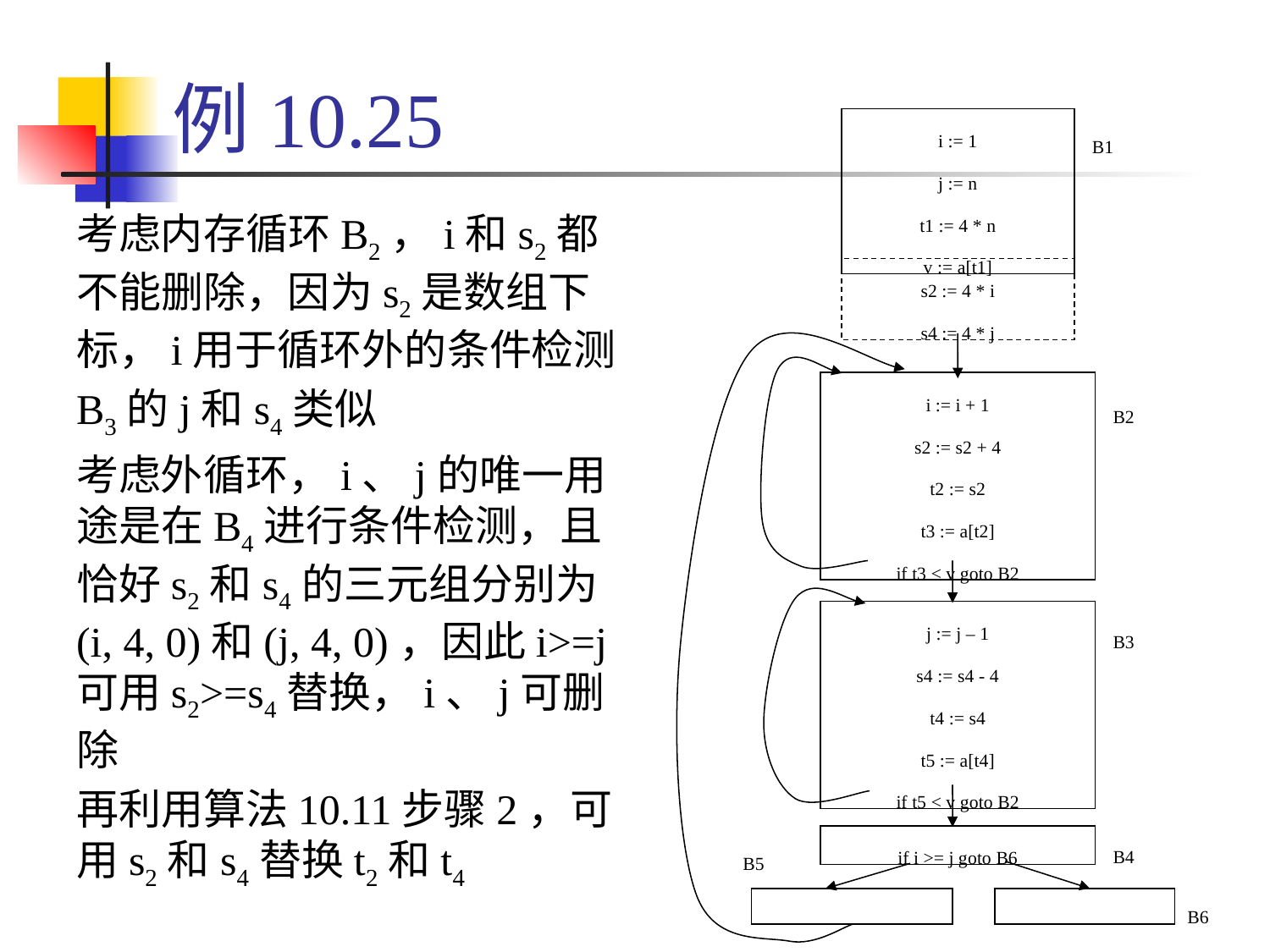

# 例10.25
i := 1
j := n
t1 := 4 * n
v := a[t1]
B1
考虑内存循环B2，i和s2都不能删除，因为s2是数组下标，i用于循环外的条件检测
B3的j和s4类似
考虑外循环，i、j的唯一用途是在B4进行条件检测，且恰好s2和s4的三元组分别为(i, 4, 0)和(j, 4, 0)，因此i>=j可用s2>=s4替换，i、j可删除
再利用算法10.11步骤2，可用s2和s4替换t2和t4
s2 := 4 * i
s4 := 4 * j

i := i + 1
s2 := s2 + 4
t2 := s2
t3 := a[t2]
if t3 < v goto B2
B2

j := j – 1
s4 := s4 - 4
t4 := s4
t5 := a[t4]
if t5 < v goto B2
B3

B4
B5
if i >= j goto B6

B6